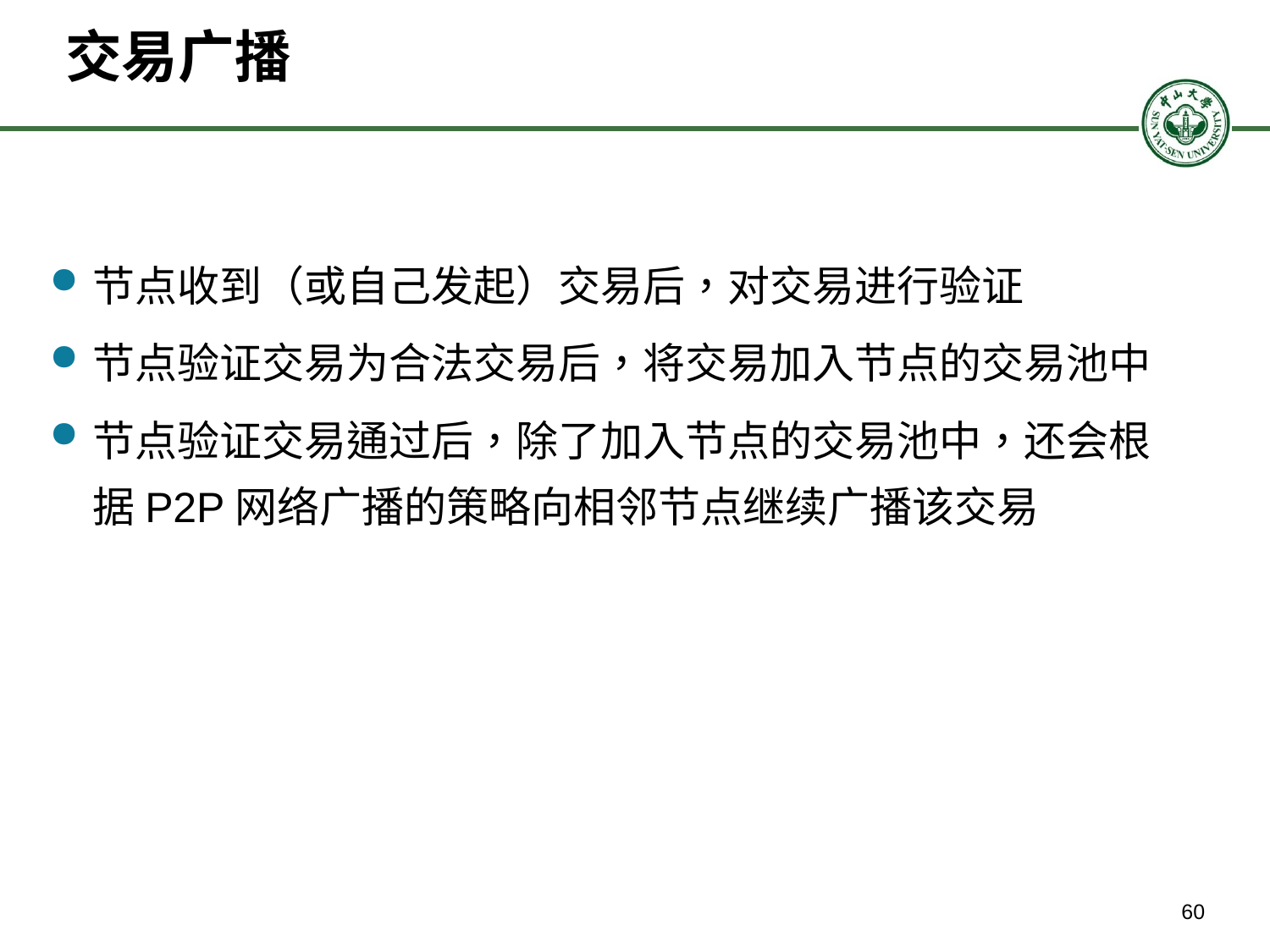

# 交易广播
节点收到（或自己发起）交易后，对交易进行验证
节点验证交易为合法交易后，将交易加入节点的交易池中
节点验证交易通过后，除了加入节点的交易池中，还会根据P2P网络广播的策略向相邻节点继续广播该交易